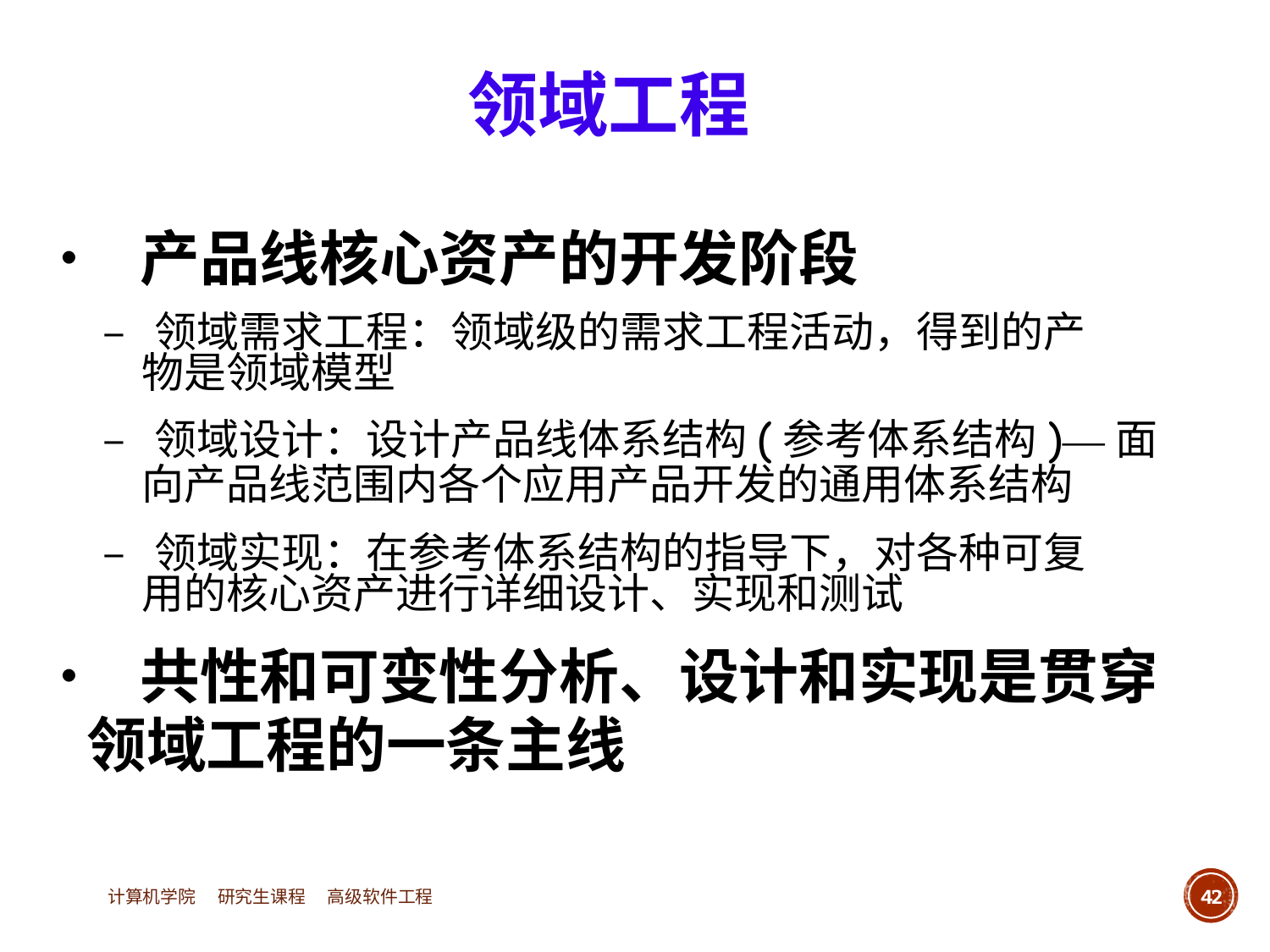

领域工程

•  产品线核心资产的开发阶段
		–  领域需求工程：领域级的需求工程活动，得到的产
			物是领域模型
		–  领域设计：设计产品线体系结构(参考体系结构)—面
			向产品线范围内各个应用产品开发的通用体系结构
		–  领域实现：在参考体系结构的指导下，对各种可复
			用的核心资产进行详细设计、实现和测试
•  共性和可变性分析、设计和实现是贯穿
	领域工程的一条主线
计算机学院    研究生课程    高级软件工程
42